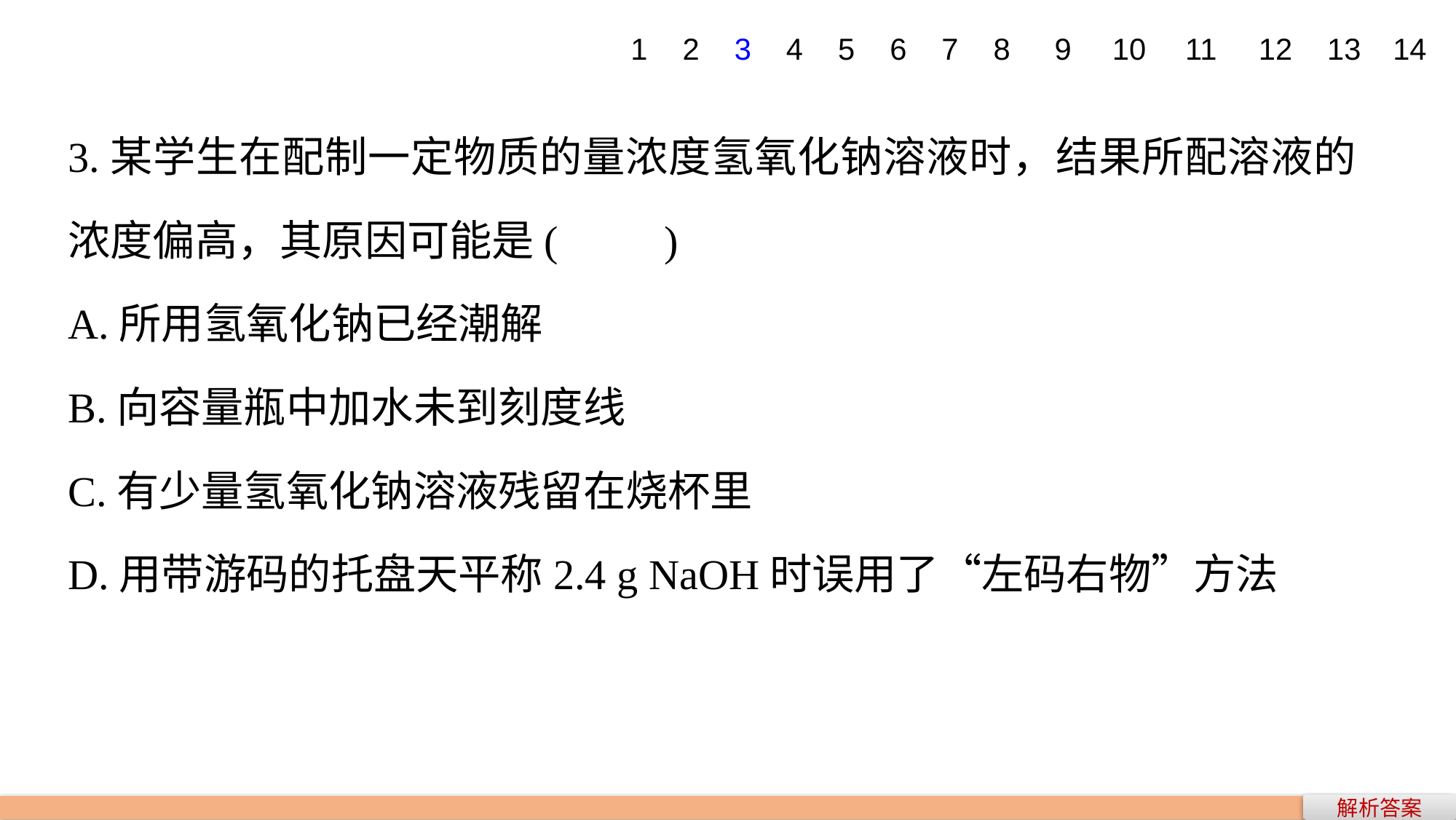

1
2
3
4
5
6
7
8
9
10
11
12
13
14
3.某学生在配制一定物质的量浓度氢氧化钠溶液时，结果所配溶液的浓度偏高，其原因可能是(　　)
A.所用氢氧化钠已经潮解
B.向容量瓶中加水未到刻度线
C.有少量氢氧化钠溶液残留在烧杯里
D.用带游码的托盘天平称2.4 g NaOH时误用了“左码右物”方法
解析答案